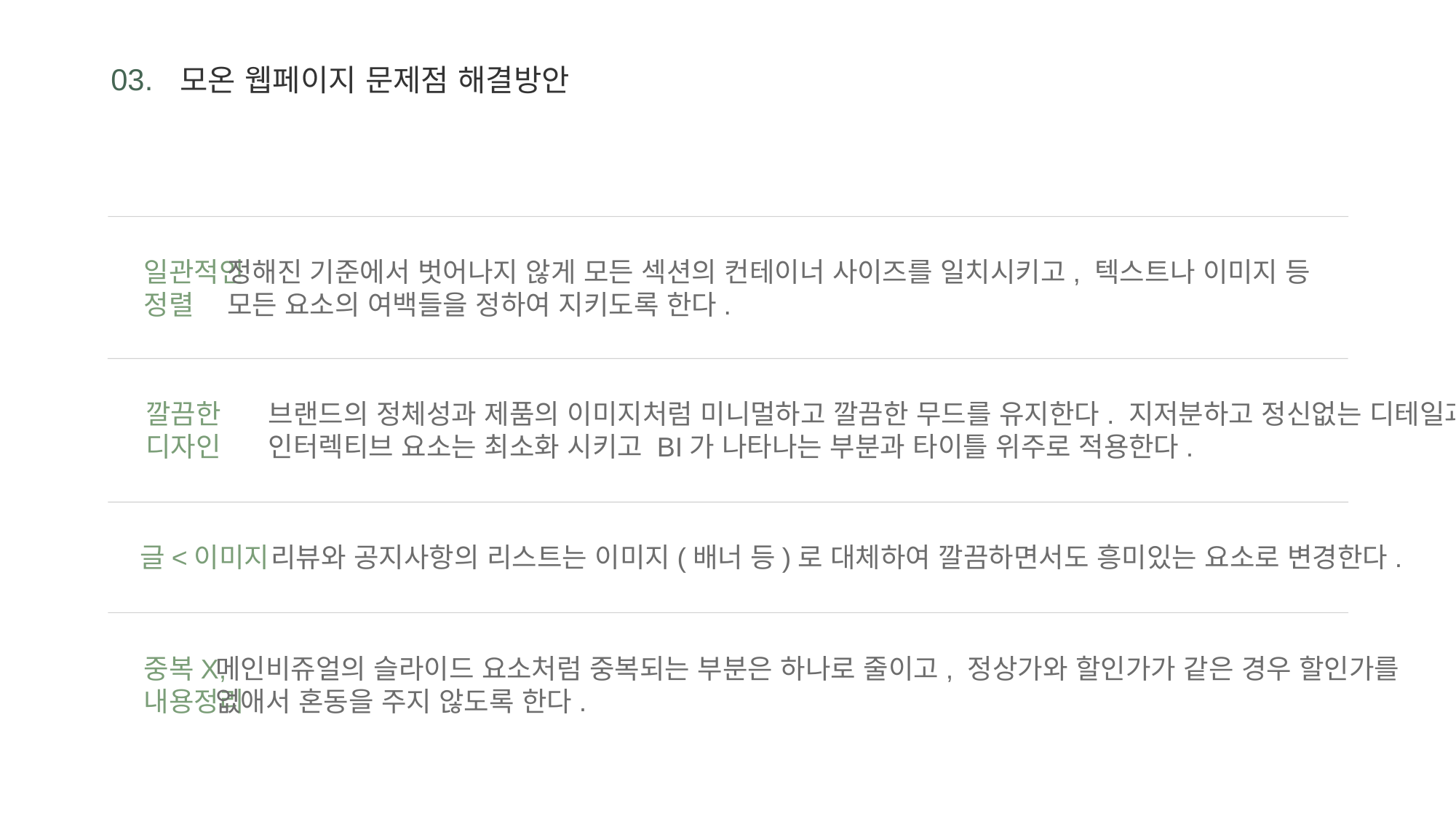

03.
모온 웹페이지 문제점 해결방안
일관적인
정렬
정해진 기준에서 벗어나지 않게 모든 섹션의 컨테이너 사이즈를 일치시키고, 텍스트나 이미지 등
모든 요소의 여백들을 정하여 지키도록 한다.
깔끔한
디자인
브랜드의 정체성과 제품의 이미지처럼 미니멀하고 깔끔한 무드를 유지한다. 지저분하고 정신없는 디테일과
인터렉티브 요소는 최소화 시키고 BI가 나타나는 부분과 타이틀 위주로 적용한다.
글<이미지
리뷰와 공지사항의 리스트는 이미지(배너 등)로 대체하여 깔끔하면서도 흥미있는 요소로 변경한다.
중복X,
내용정리
메인비쥬얼의 슬라이드 요소처럼 중복되는 부분은 하나로 줄이고, 정상가와 할인가가 같은 경우 할인가를
없애서 혼동을 주지 않도록 한다.